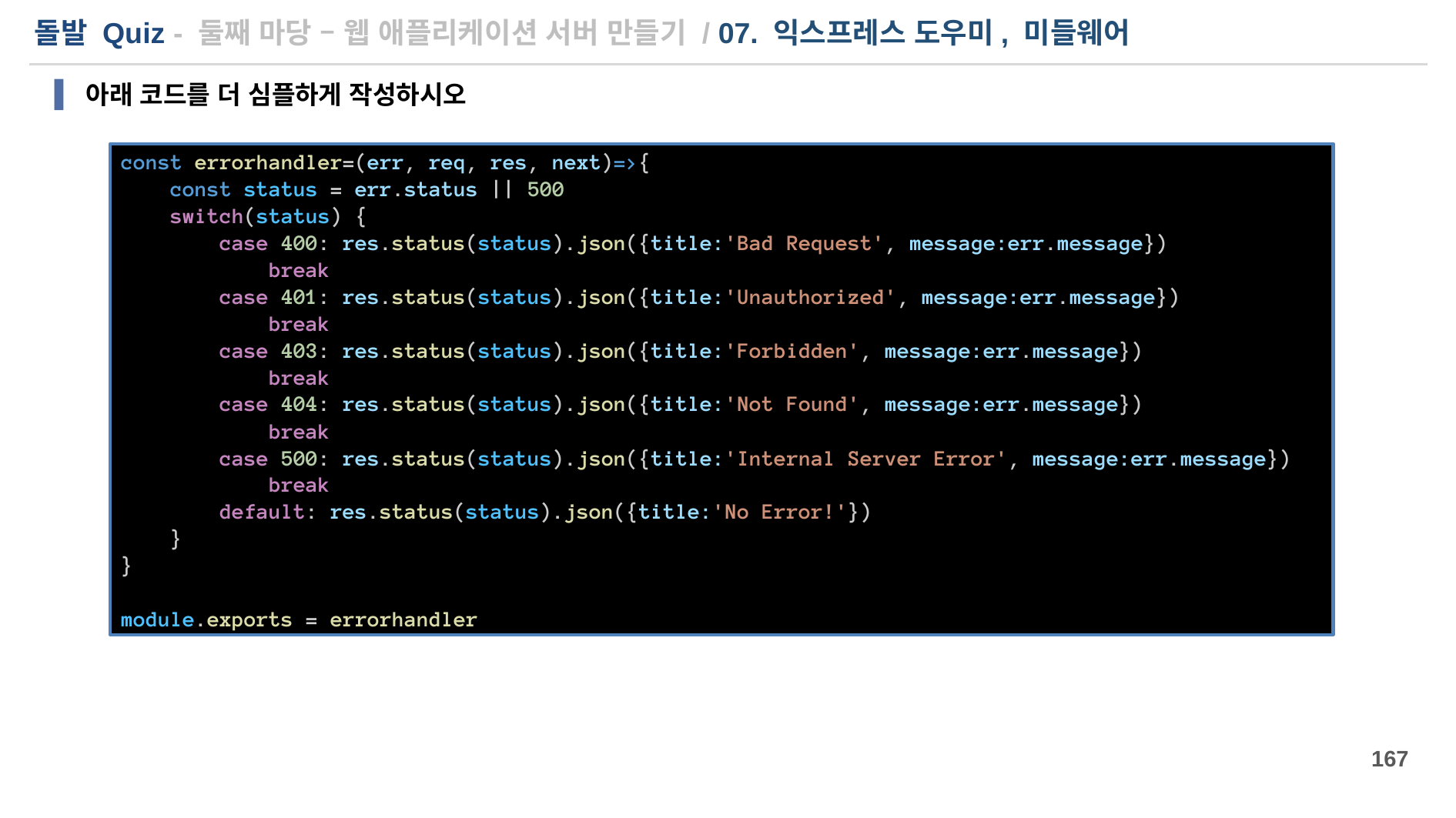

# 돌발 Quiz - 둘째 마당 – 웹 애플리케이션 서버 만들기 / 07. 익스프레스 도우미, 미들웨어
아래 코드를 더 심플하게 작성하시오
const errorhandler=(err, req, res, next)=>{
    const status = err.status || 500
    switch(status) {
        case 400: res.status(status).json({title:'Bad Request', message:err.message})
            break
        case 401: res.status(status).json({title:'Unauthorized', message:err.message})
            break
        case 403: res.status(status).json({title:'Forbidden', message:err.message})
            break
        case 404: res.status(status).json({title:'Not Found', message:err.message})
            break
        case 500: res.status(status).json({title:'Internal Server Error', message:err.message})
            break
        default: res.status(status).json({title:'No Error!'})
    }
}
module.exports = errorhandler
167